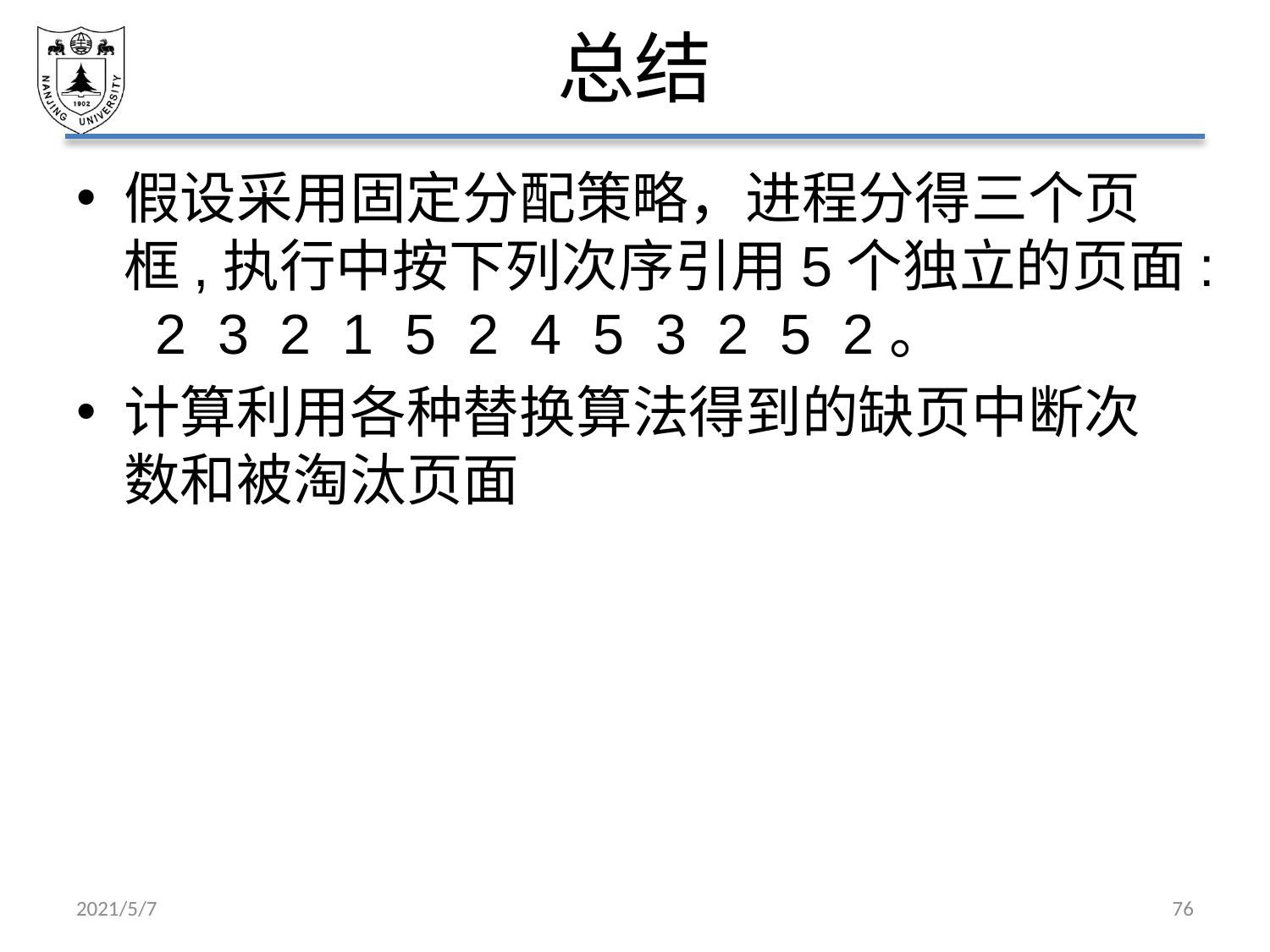

# 总结
假设采用固定分配策略，进程分得三个页框,执行中按下列次序引用5个独立的页面:  2  3  2  1  5  2  4  5  3  2  5  2。
计算利用各种替换算法得到的缺页中断次数和被淘汰页面
2021/5/7
76